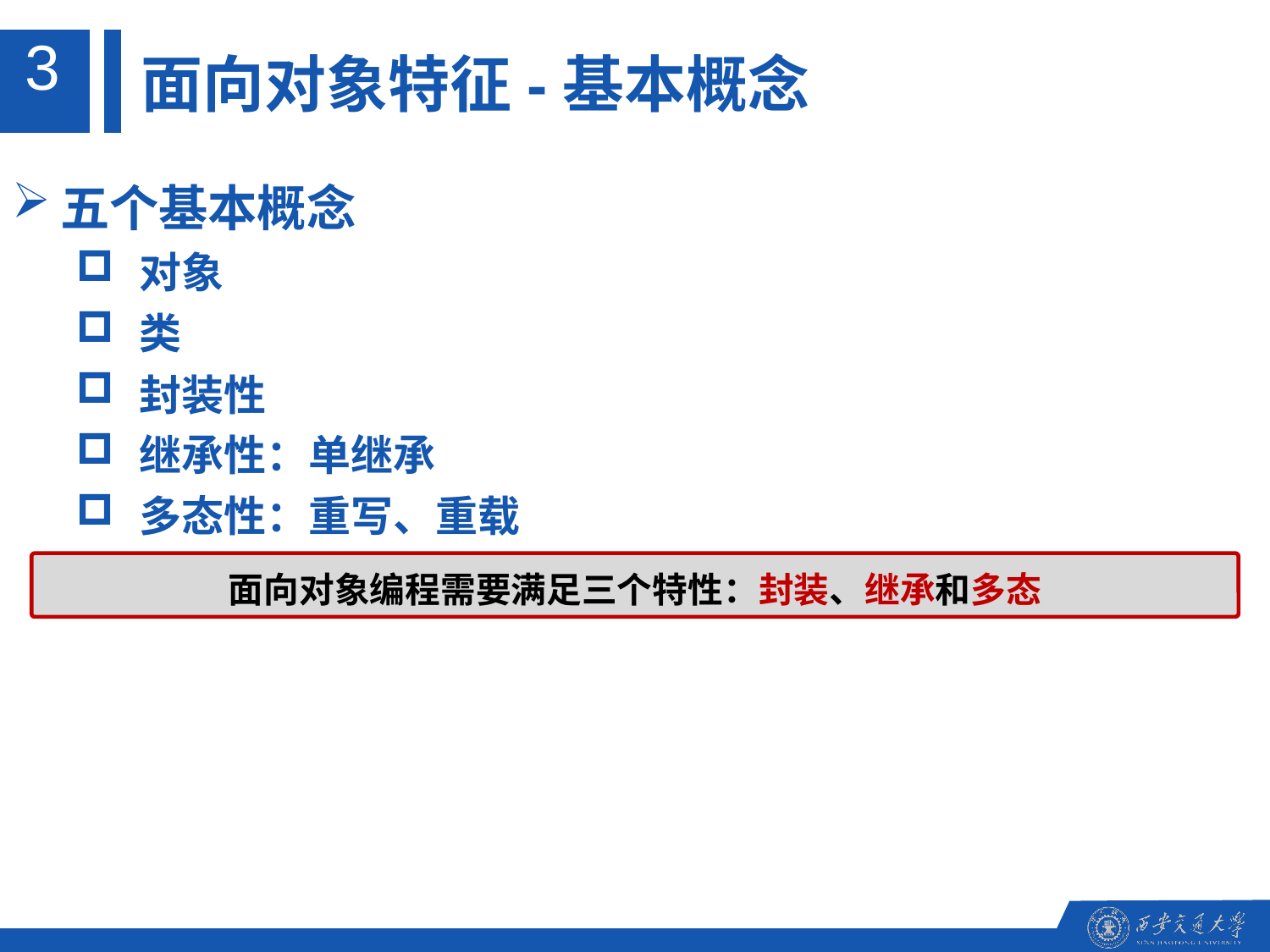

3
面向对象特征-基本概念
五个基本概念
对象
类
封装性
继承性：单继承
多态性：重写、重载

面向对象编程需要满足三个特性：封装、继承和多态